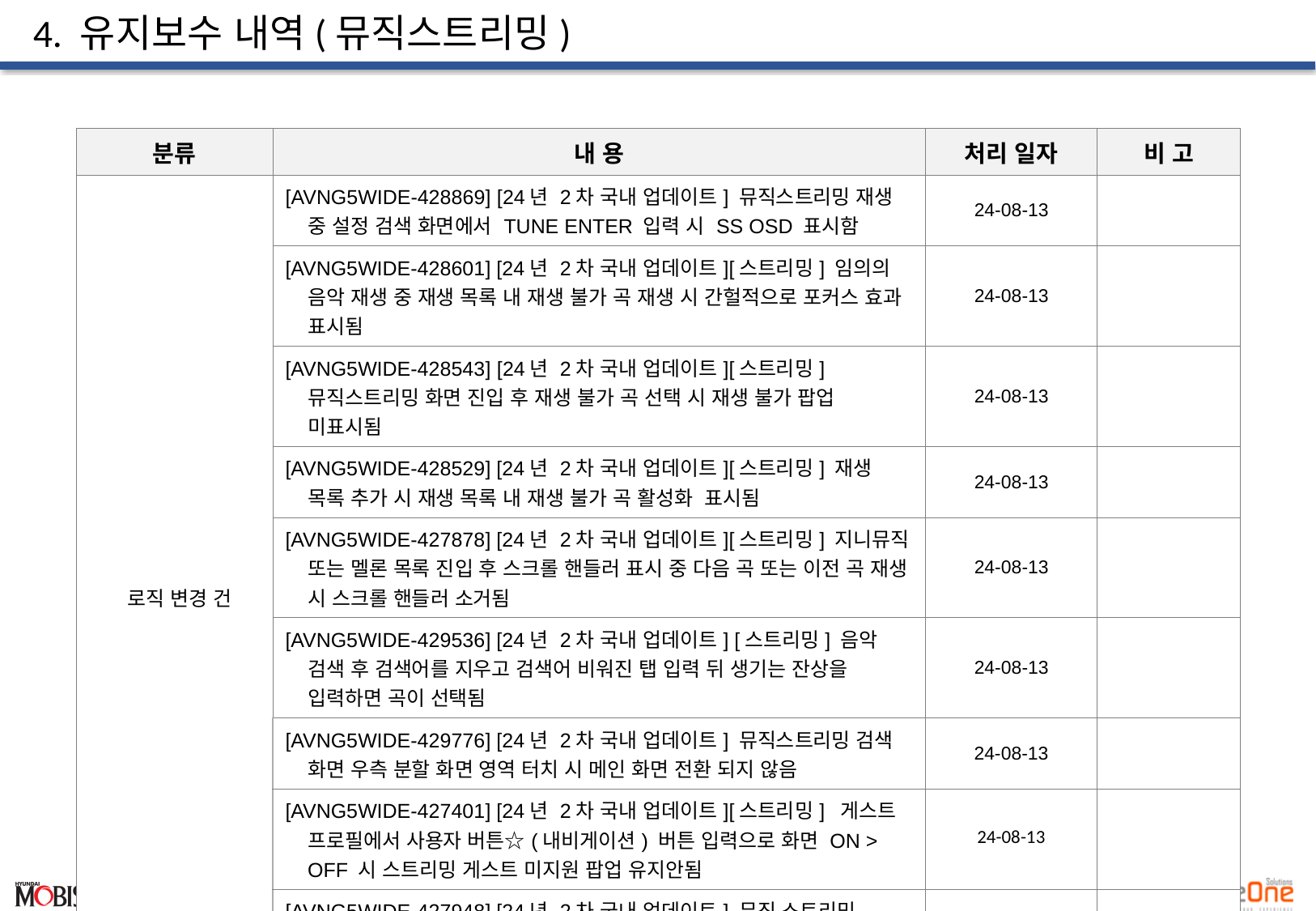

# 4. 유지보수 내역(뮤직스트리밍)
| 분류 | 내 용 | 처리 일자 | 비 고 |
| --- | --- | --- | --- |
| 로직 변경 건 | [AVNG5WIDE-428869] [24년 2차 국내 업데이트] 뮤직스트리밍 재생 중 설정 검색 화면에서 TUNE ENTER 입력 시 SS OSD 표시함 | 24-08-13 |  |
|  | [AVNG5WIDE-428601] [24년 2차 국내 업데이트][스트리밍] 임의의 음악 재생 중 재생 목록 내 재생 불가 곡 재생 시 간헐적으로 포커스 효과 표시됨 | 24-08-13 |  |
|  | [AVNG5WIDE-428543] [24년 2차 국내 업데이트][스트리밍] 뮤직스트리밍 화면 진입 후 재생 불가 곡 선택 시 재생 불가 팝업 미표시됨 | 24-08-13 |  |
|  | [AVNG5WIDE-428529] [24년 2차 국내 업데이트][스트리밍] 재생 목록 추가 시 재생 목록 내 재생 불가 곡 활성화 표시됨 | 24-08-13 |  |
|  | [AVNG5WIDE-427878] [24년 2차 국내 업데이트][스트리밍] 지니뮤직 또는 멜론 목록 진입 후 스크롤 핸들러 표시 중 다음 곡 또는 이전 곡 재생 시 스크롤 핸들러 소거됨 | 24-08-13 |  |
|  | [AVNG5WIDE-429536] [24년 2차 국내 업데이트] [스트리밍] 음악 검색 후 검색어를 지우고 검색어 비워진 탭 입력 뒤 생기는 잔상을 입력하면 곡이 선택됨 | 24-08-13 |  |
|  | [AVNG5WIDE-429776] [24년 2차 국내 업데이트] 뮤직스트리밍 검색 화면 우측 분할 화면 영역 터치 시 메인 화면 전환 되지 않음 | 24-08-13 |  |
|  | [AVNG5WIDE-427401] [24년 2차 국내 업데이트][스트리밍] 게스트 프로필에서 사용자 버튼☆(내비게이션) 버튼 입력으로 화면 ON > OFF 시 스트리밍 게스트 미지원 팝업 유지안됨 | 24-08-13 |  |
|  | [AVNG5WIDE-427948] [24년 2차 국내 업데이트] 뮤직 스트리밍 재생중 [SWRC] VR 키 동작, [SWRC] MUTE 입력 후 [SWRC] PWR 롱키 입력하여 화면 OFF > ON 하였을 때 노래가 처음부터 재생됨 | 24-08-13 |  |
24년도 표준형 5세대 WIDE_WIDE NH AVN 뮤직스트리밍 유지보수